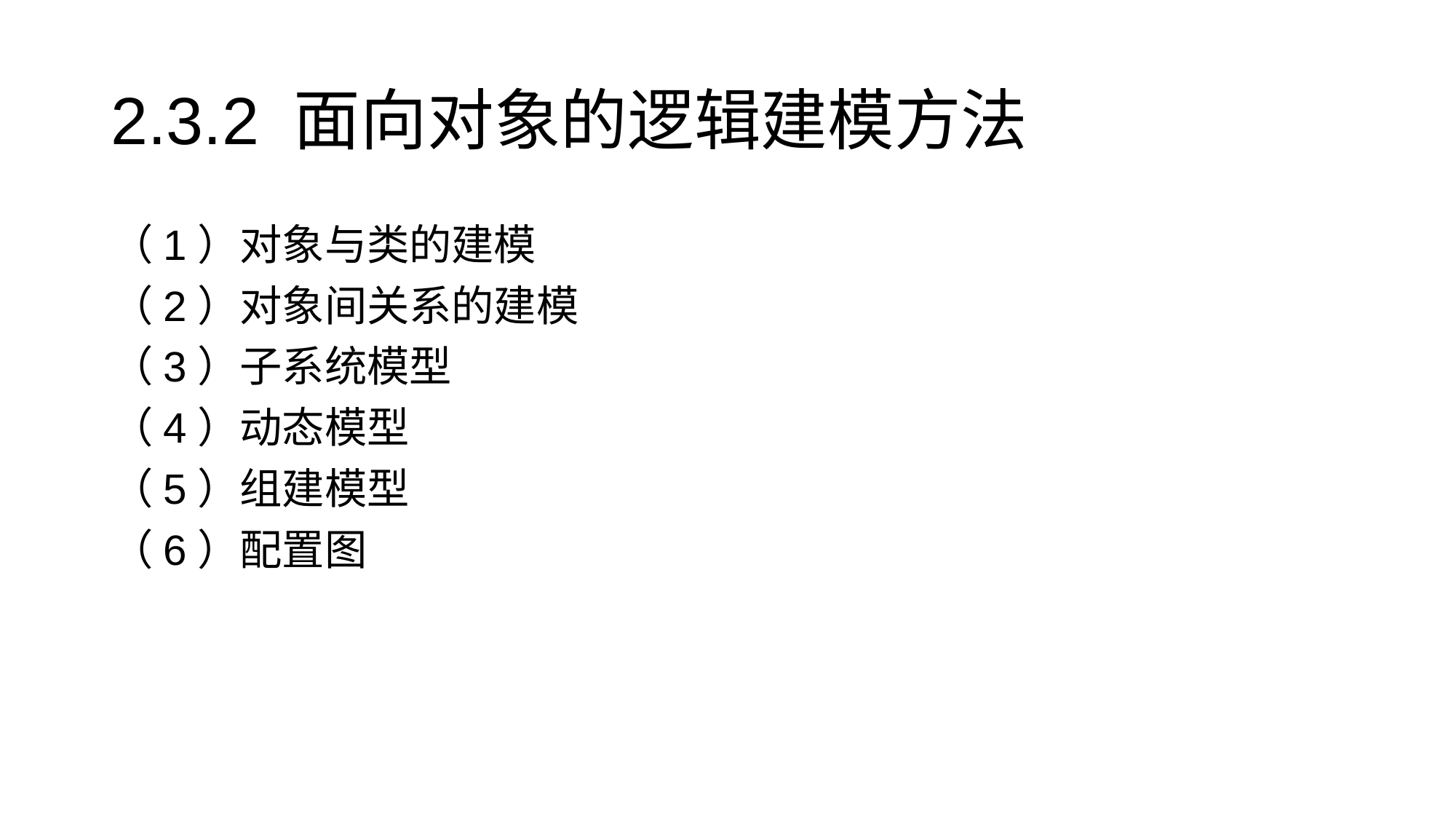

# 2.3.2 面向对象的逻辑建模方法
（1）对象与类的建模
（2）对象间关系的建模
（3）子系统模型
（4）动态模型
（5）组建模型
（6）配置图